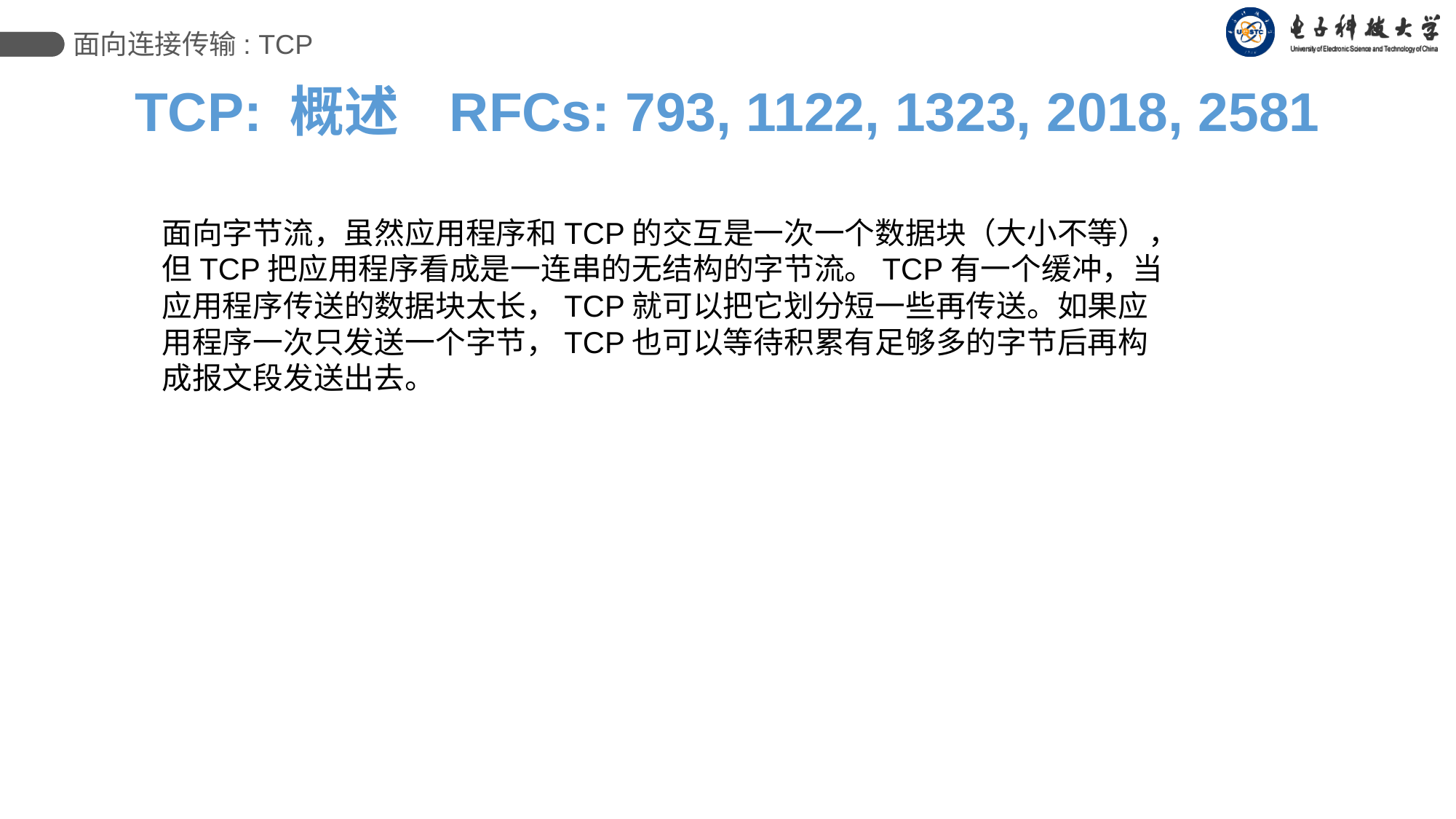

面向连接传输: TCP

TCP: 概述   RFCs: 793, 1122, 1323, 2018, 2581
面向字节流，虽然应用程序和TCP的交互是一次一个数据块（大小不等），但TCP把应用程序看成是一连串的无结构的字节流。TCP有一个缓冲，当应用程序传送的数据块太长，TCP就可以把它划分短一些再传送。如果应用程序一次只发送一个字节，TCP也可以等待积累有足够多的字节后再构成报文段发送出去。